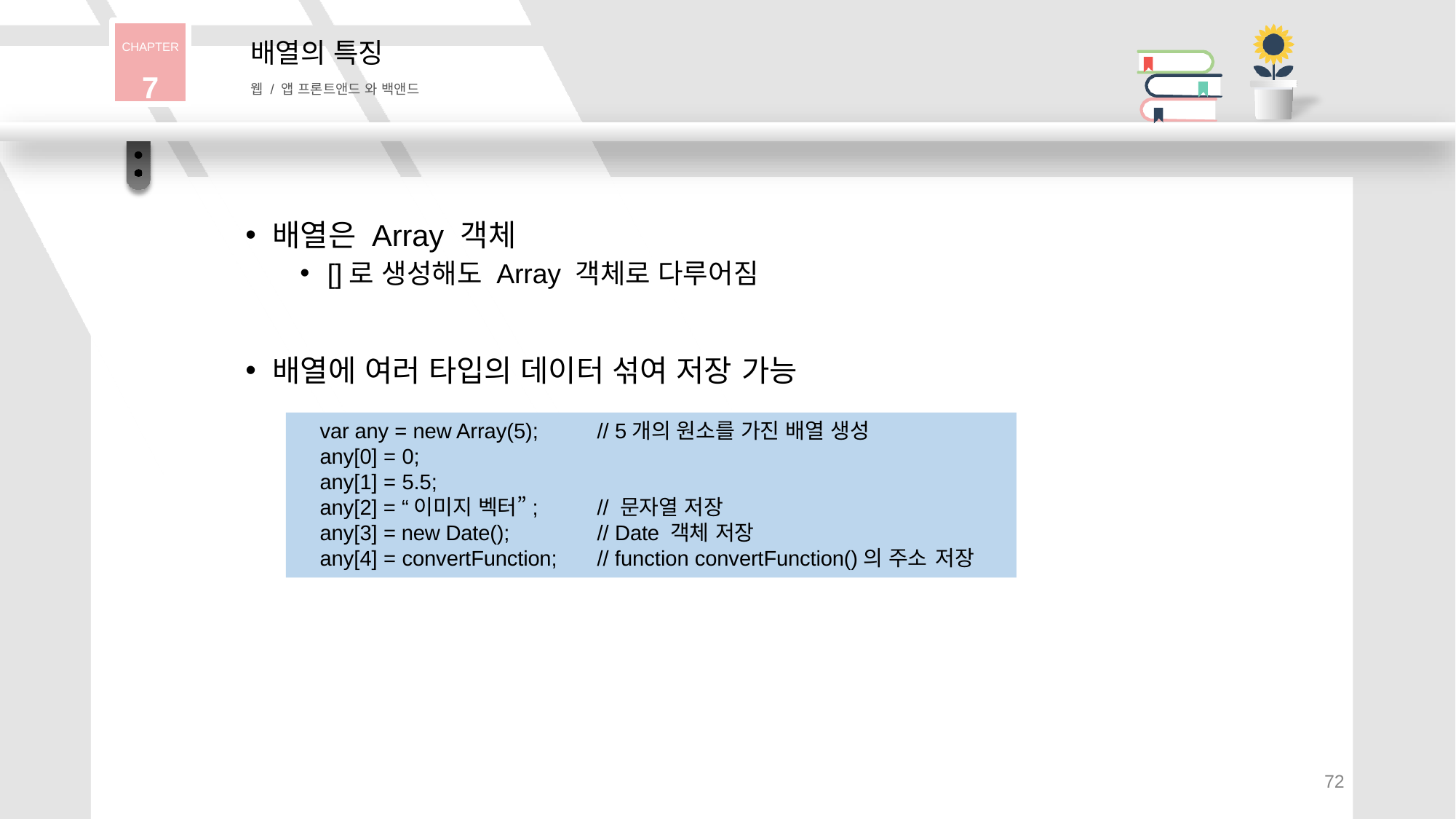

CHAPTER

7

배열의 특징
웹 / 앱 프론트앤드 와 백앤드

배열은 Array 객체
[]로 생성해도 Array 객체로 다루어짐

배열에 여러 타입의 데이터 섞여 저장 가능

var any = new Array(5);
any[0] = 0;
any[1] = 5.5;
any[2] = “이미지 벡터”;  any[3] = new Date();  any[4] = convertFunction;
// 5개의 원소를 가진 배열 생성
// 문자열 저장
// Date 객체 저장
// function convertFunction()의 주소 저장
72